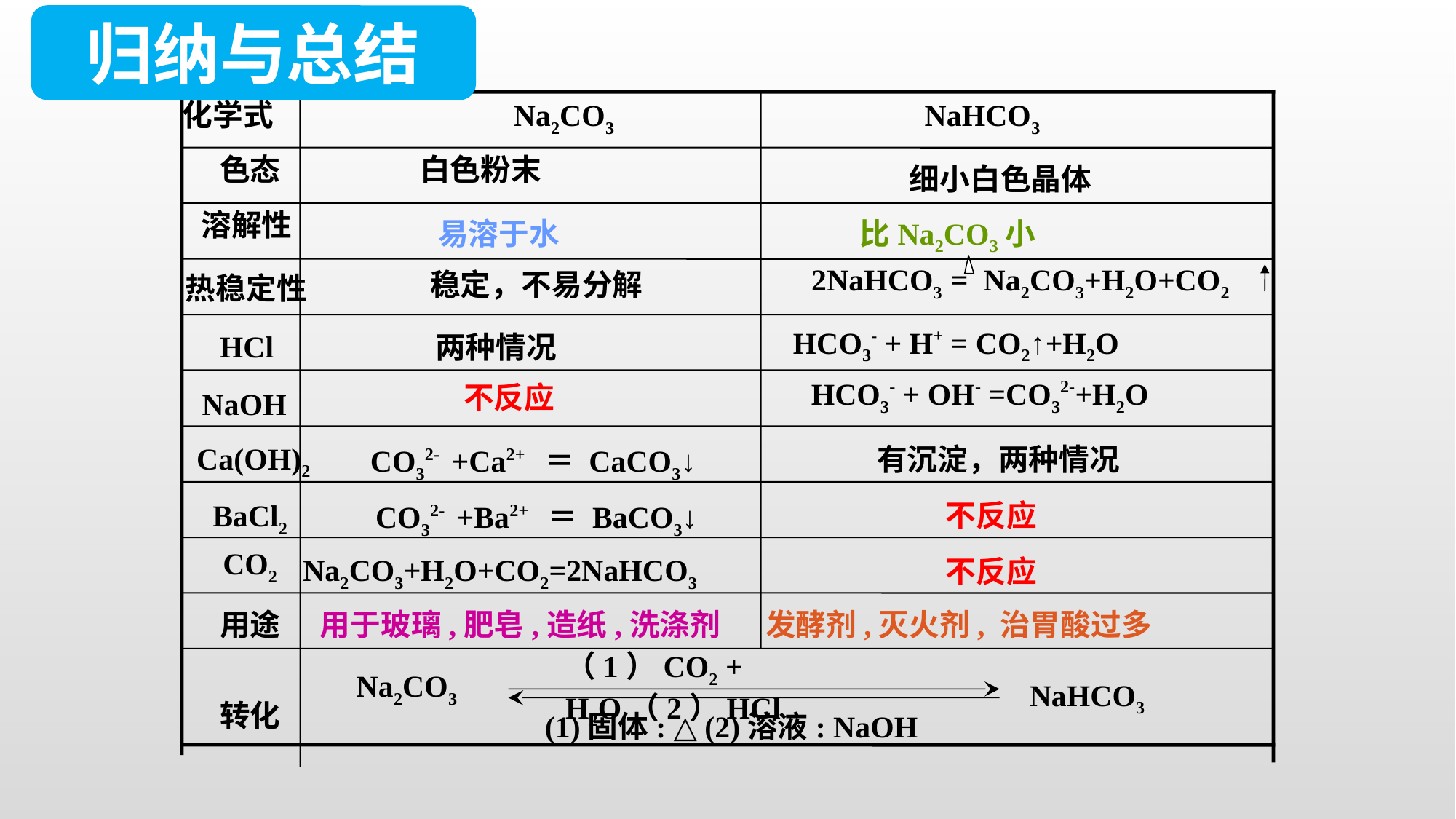

归纳与总结

化学式
Na2CO3
NaHCO3

色态
白色粉末
细小白色晶体
溶解性
易溶于水
      比Na2CO3小

2NaHCO3  =  Na2CO3+H2O+CO2

稳定，不易分解
热稳定性
HCO3- + H+ = CO2↑+H2O
HCl
             两种情况

HCO3- + OH- =CO32-+H2O
不反应
NaOH
Ca(OH)2
有沉淀，两种情况
CO32-  +Ca2+  ＝ CaCO3↓
不反应
BaCl2
CO32-  +Ba2+  ＝ BaCO3↓
CO2
Na2CO3+H2O+CO2=2NaHCO3
不反应
用途
用于玻璃,肥皂,造纸,洗涤剂
发酵剂,灭火剂, 治胃酸过多
（1）CO2 + H2O（2）HCl
Na2CO3

NaHCO3

转化

(1)固体: △ (2)溶液: NaOH